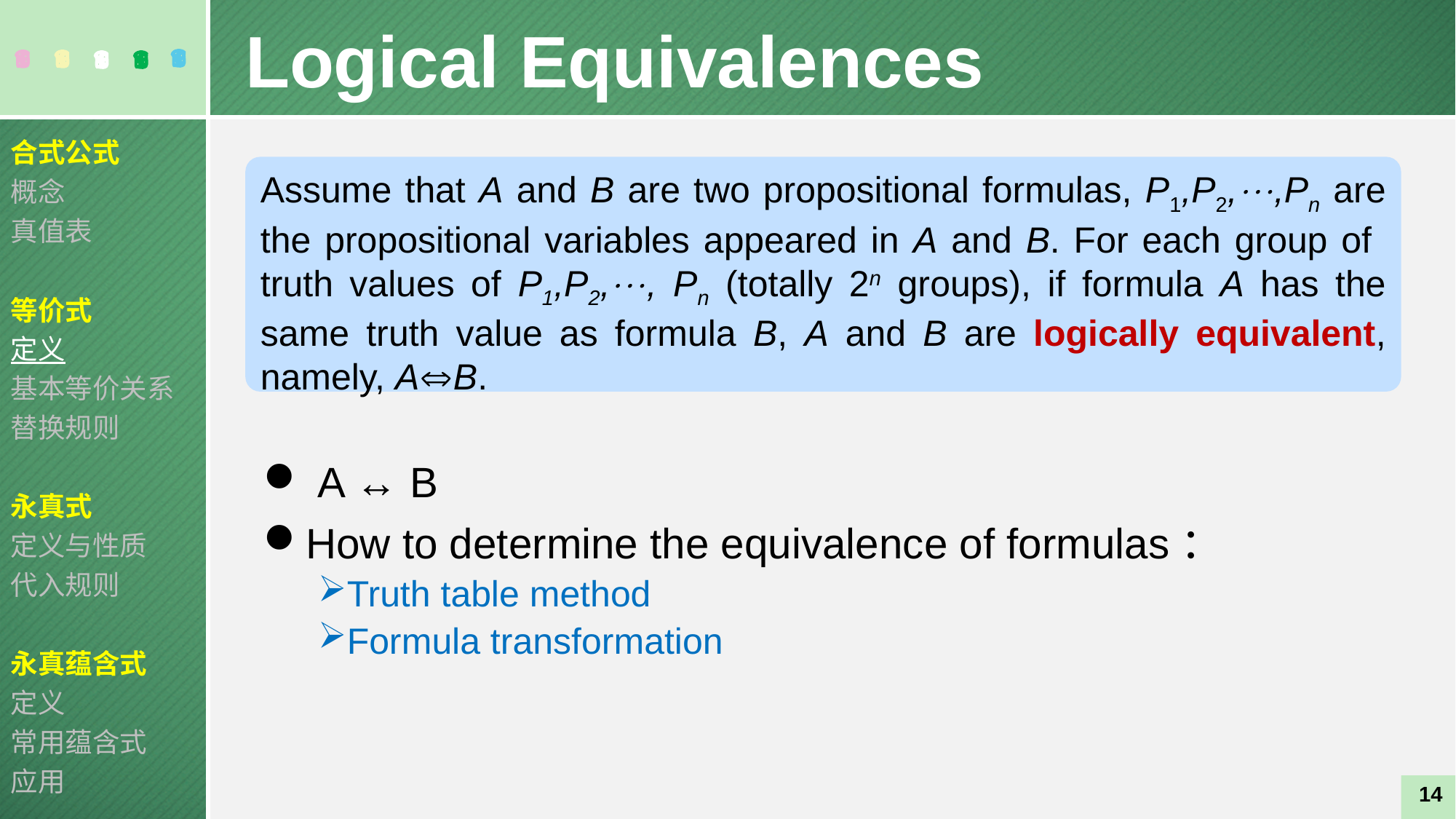

Logical Equivalences

合式公式
概念
真值表

等价式
定义
基本等价关系
替换规则

永真式
定义与性质
代入规则

永真蕴含式
定义
常用蕴含式
应用
Assume that A and B are two propositional formulas, P1,P2,…,Pn are the propositional variables appeared in A and B. For each group of  truth values of P1,P2,…, Pn (totally 2n groups), if formula A has the same truth value as formula B, A and B are logically equivalent, namely, A⇔B.
 A ↔ B
How to determine the equivalence of formulas：
Truth table method
Formula transformation
14